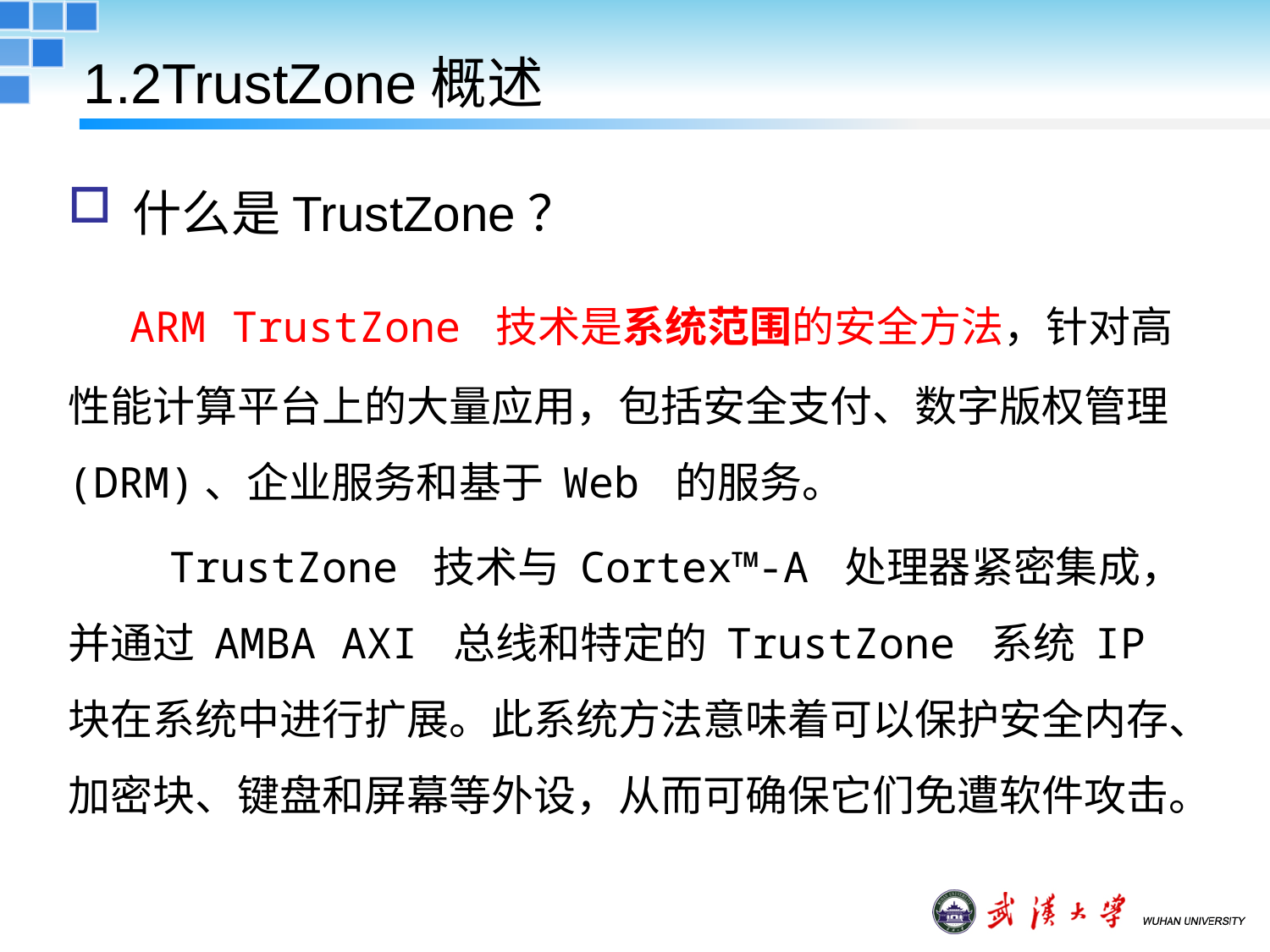

1.2TrustZone概述
什么是TrustZone？
    ARM TrustZone 技术是系统范围的安全方法，针对高性能计算平台上的大量应用，包括安全支付、数字版权管理 (DRM)、企业服务和基于 Web 的服务。
    TrustZone 技术与 Cortex™-A 处理器紧密集成，并通过 AMBA AXI 总线和特定的 TrustZone 系统 IP 块在系统中进行扩展。此系统方法意味着可以保护安全内存、加密块、键盘和屏幕等外设，从而可确保它们免遭软件攻击。